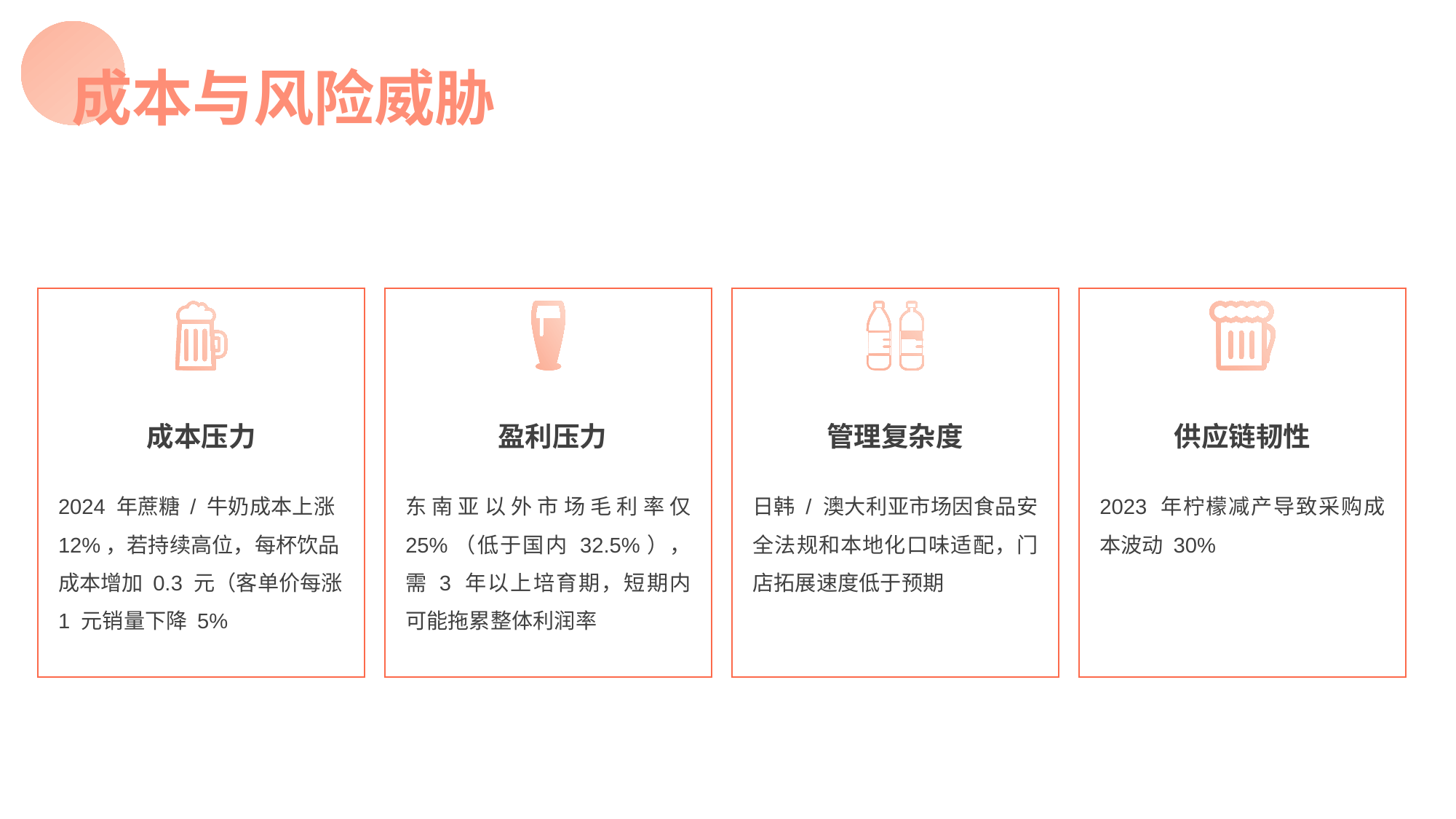

成本与风险威胁

成本压力
2024 年蔗糖 / 牛奶成本上涨 12%，若持续高位，每杯饮品成本增加 0.3 元（客单价每涨 1 元销量下降 5%

盈利压力
东南亚以外市场毛利率仅 25%（低于国内 32.5%），需 3 年以上培育期，短期内可能拖累整体利润率

管理复杂度
日韩 / 澳大利亚市场因食品安全法规和本地化口味适配，门店拓展速度低于预期

供应链韧性
2023 年柠檬减产导致采购成本波动 30%